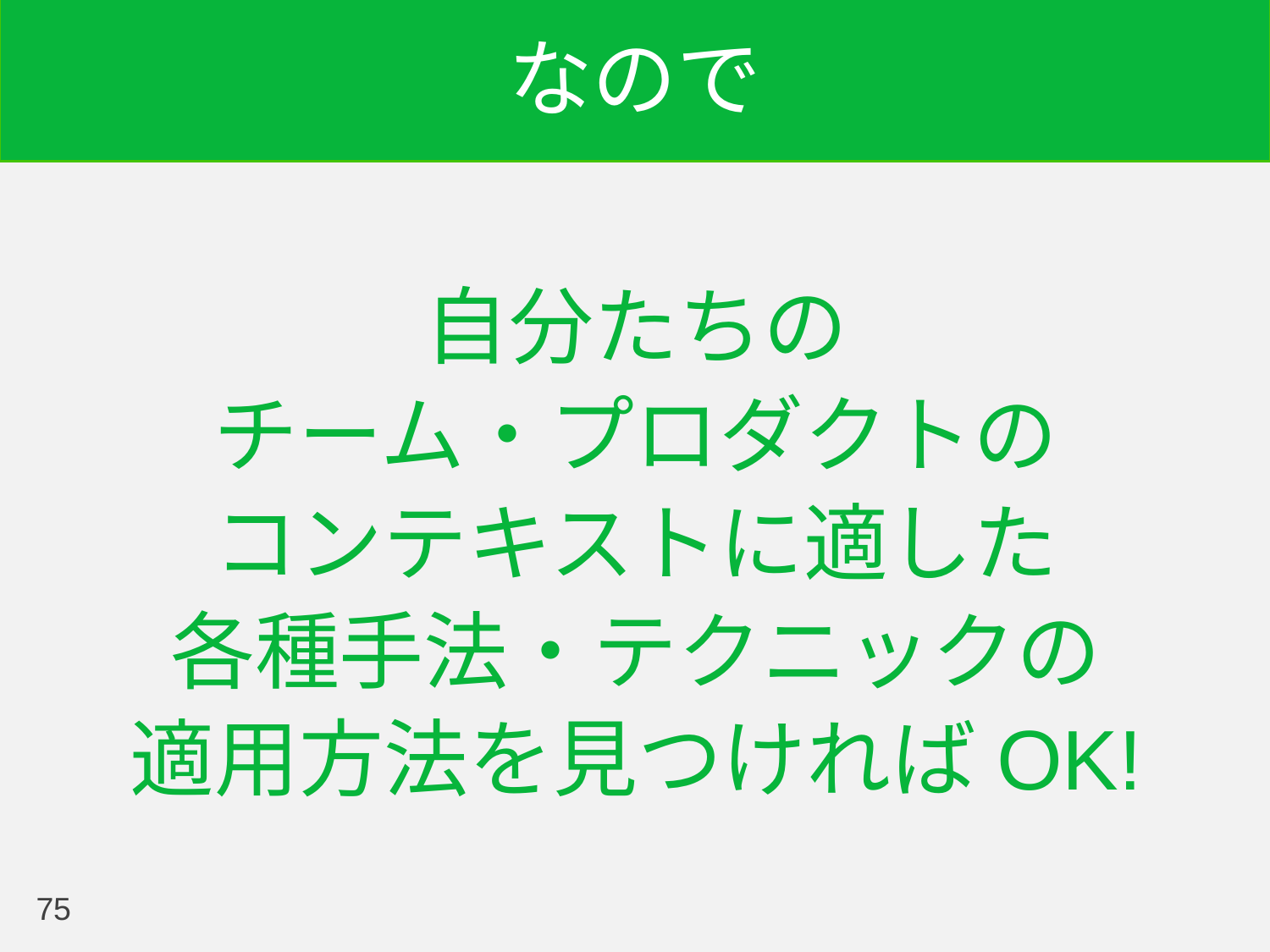

# なので
自分たちの
チーム・プロダクトの
コンテキストに適した
各種手法・テクニックの
適用方法を見つければOK!
75